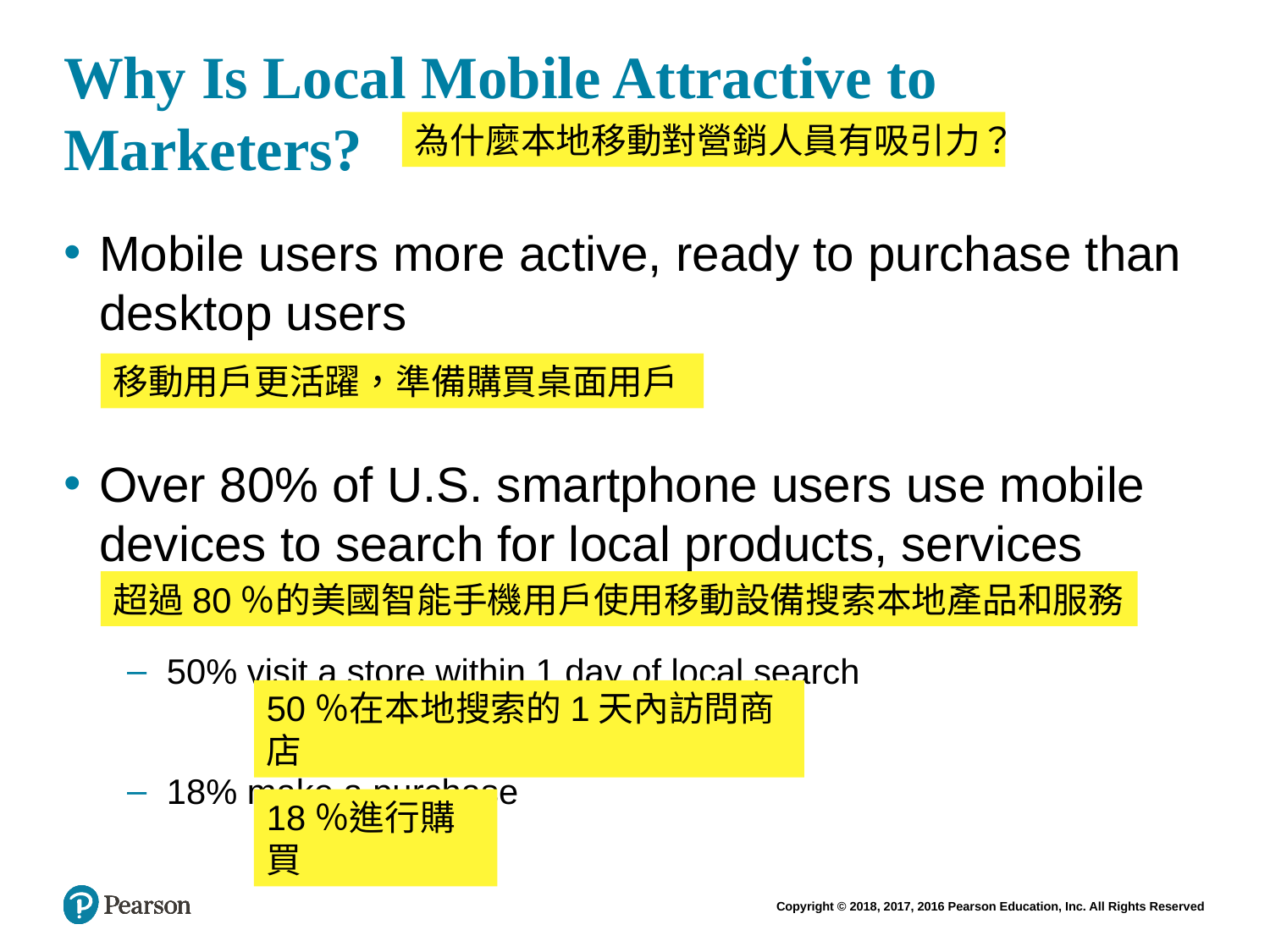

# Why Is Local Mobile Attractive to Marketers?
為什麼本地移動對營銷人員有吸引力？
Mobile users more active, ready to purchase than desktop users

Over 80% of U.S. smartphone users use mobile devices to search for local products, services

50% visit a store within 1 day of local search

18% make a purchase
移動用戶更活躍，準備購買桌面用戶
超過80％的美國智能手機用戶使用移動設備搜索本地產品和服務
50％在本地搜索的1天內訪問商店
18％進行購買